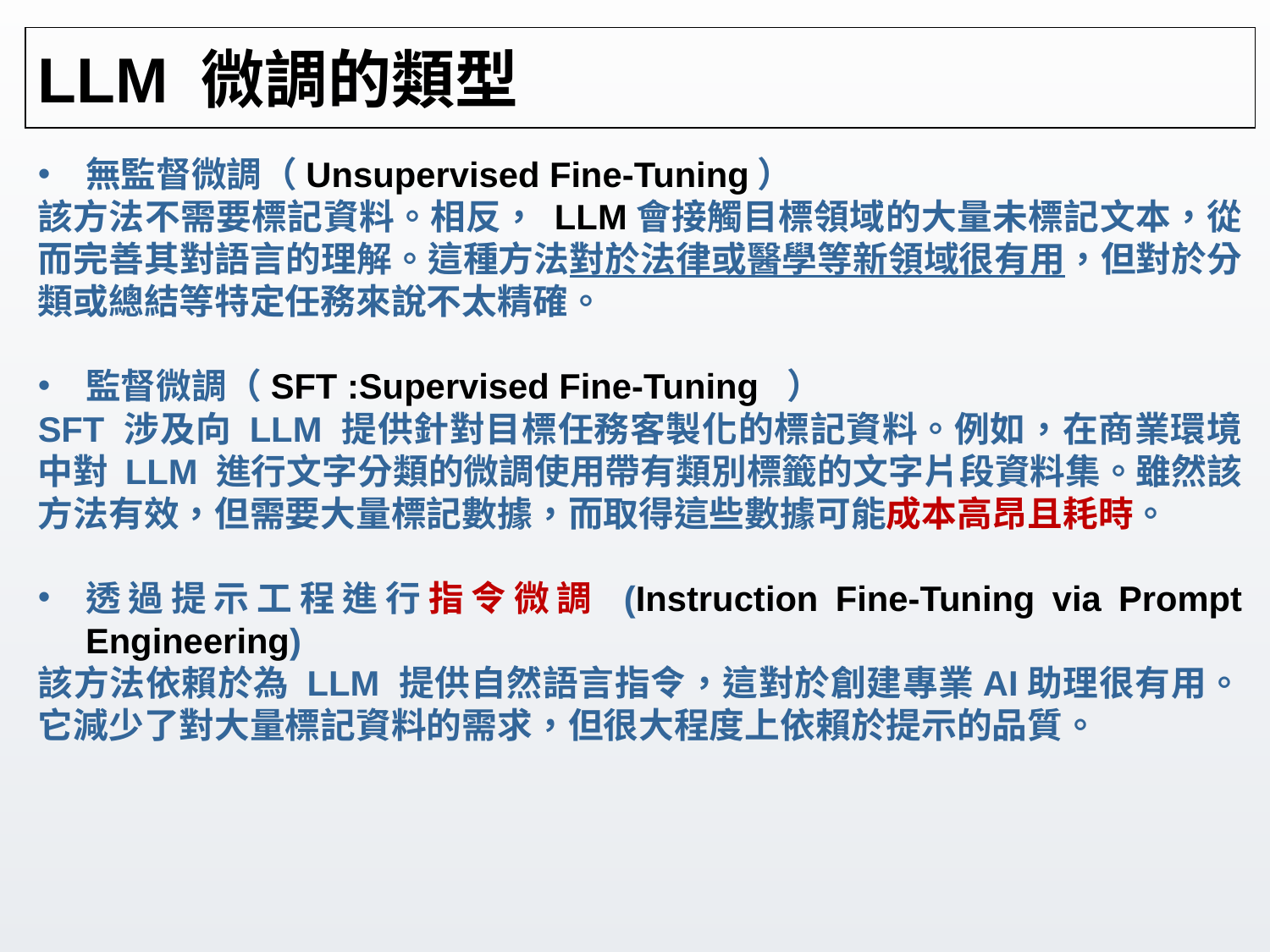

# LLM 微調的類型
無監督微調（Unsupervised Fine-Tuning）
該方法不需要標記資料。相反， LLM會接觸目標領域的大量未標記文本，從而完善其對語言的理解。這種方法對於法律或醫學等新領域很有用，但對於分類或總結等特定任務來說不太精確。

監督微調（SFT :Supervised Fine-Tuning  ）
SFT 涉及向 LLM 提供針對目標任務客製化的標記資料。例如，在商業環境中對 LLM 進行文字分類的微調使用帶有類別標籤的文字片段資料集。雖然該方法有效，但需要大量標記數據，而取得這些數據可能成本高昂且耗時。

透過提示工程進行指令微調 (Instruction Fine-Tuning via Prompt Engineering)
該方法依賴於為 LLM 提供自然語言指令，這對於創建專業AI助理很有用。它減少了對大量標記資料的需求，但很大程度上依賴於提示的品質。